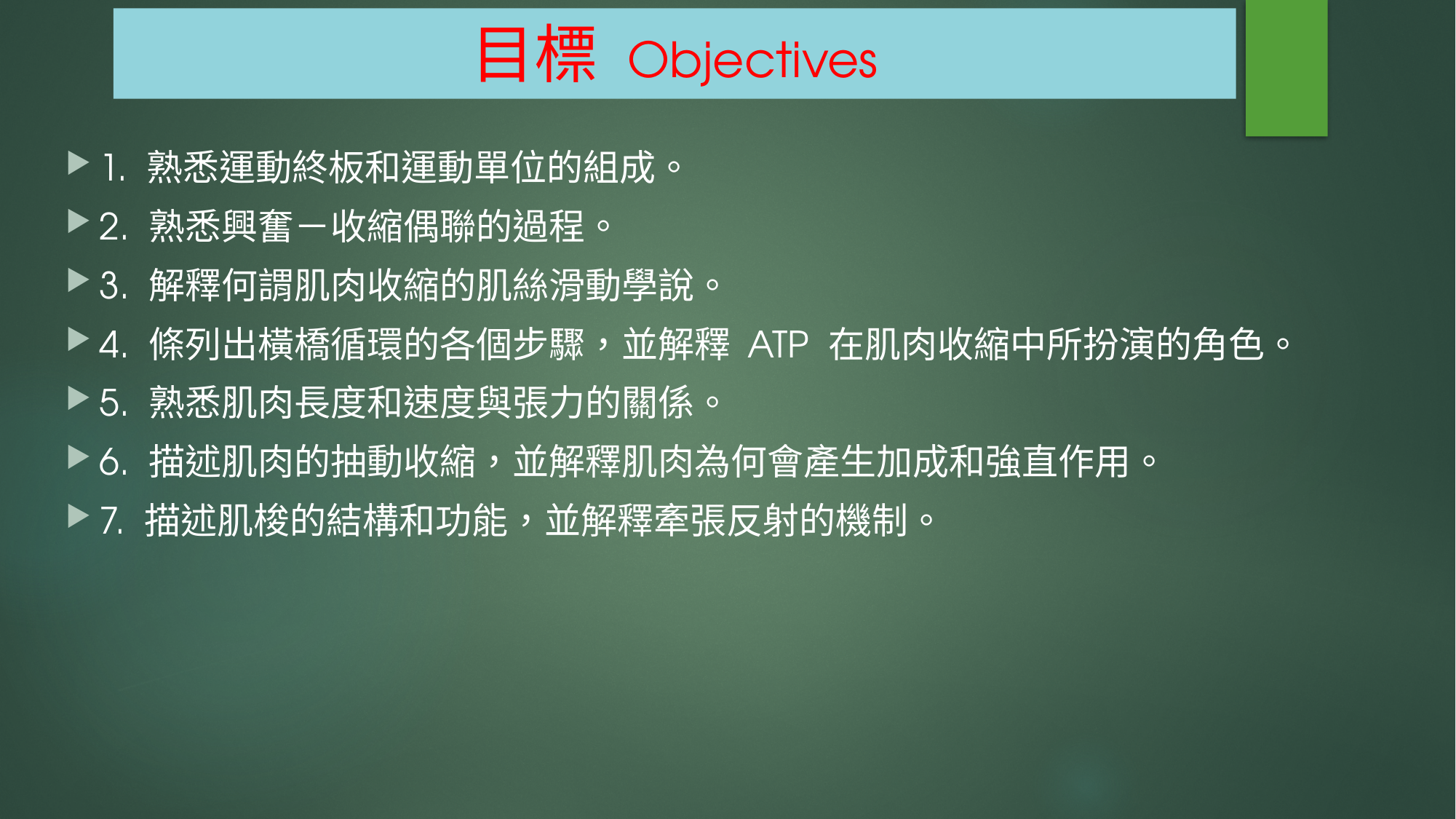

# 目標 Objectives
1. 熟悉運動終板和運動單位的組成。
2. 熟悉興奮－收縮偶聯的過程。
3. 解釋何謂肌肉收縮的肌絲滑動學說。
4. 條列出橫橋循環的各個步驟，並解釋 ATP 在肌肉收縮中所扮演的角色。
5. 熟悉肌肉長度和速度與張力的關係。
6. 描述肌肉的抽動收縮，並解釋肌肉為何會產生加成和強直作用。
7. 描述肌梭的結構和功能，並解釋牽張反射的機制。